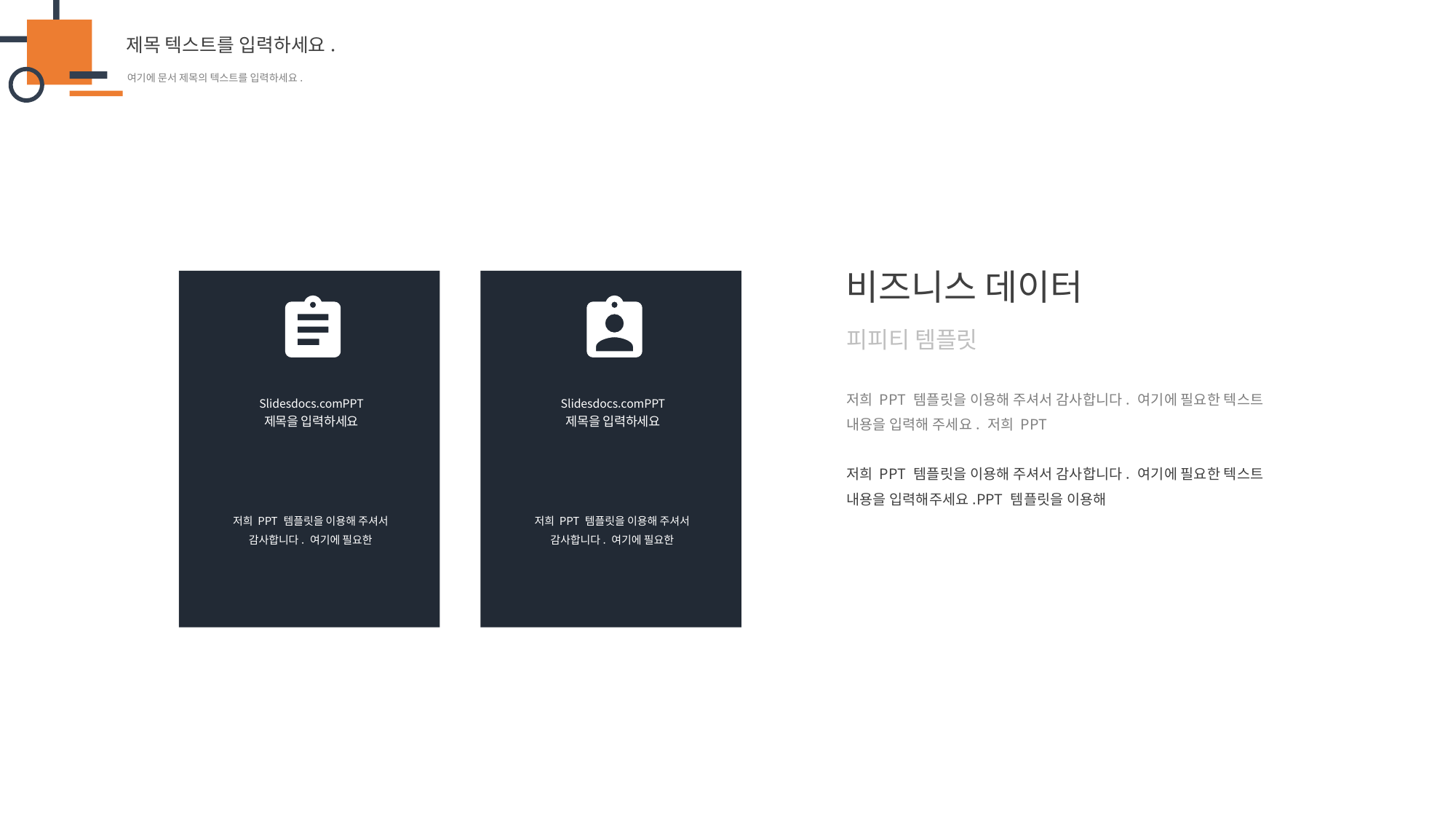

비즈니스 데이터

피피티 템플릿
저희 PPT 템플릿을 이용해 주셔서 감사합니다. 여기에 필요한 텍스트 내용을 입력해 주세요. 저희 PPT

저희 PPT 템플릿을 이용해 주셔서 감사합니다. 여기에 필요한 텍스트 내용을 입력해주세요.PPT 템플릿을 이용해
Slidesdocs.comPPT
제목을 입력하세요
Slidesdocs.comPPT
제목을 입력하세요
저희 PPT 템플릿을 이용해 주셔서 감사합니다. 여기에 필요한
저희 PPT 템플릿을 이용해 주셔서 감사합니다. 여기에 필요한